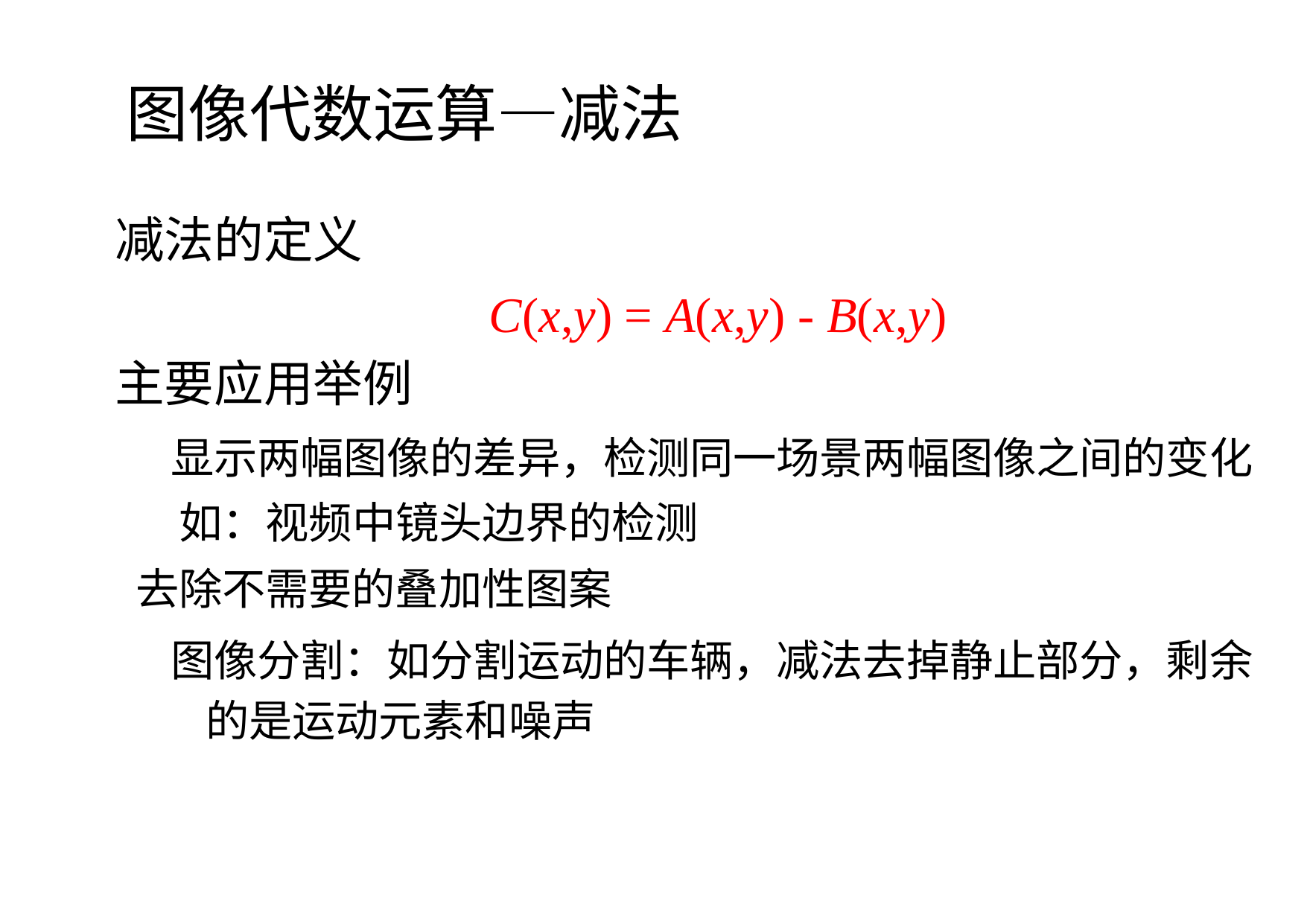

图像代数运算—减法
减法的定义
C(x,y) = A(x,y) - B(x,y)
主要应用举例
显示两幅图像的差异，检测同一场景两幅图像之间的变化
如：视频中镜头边界的检测
去除不需要的叠加性图案
图像分割：如分割运动的车辆，减法去掉静止部分，剩余的是运动元素和噪声